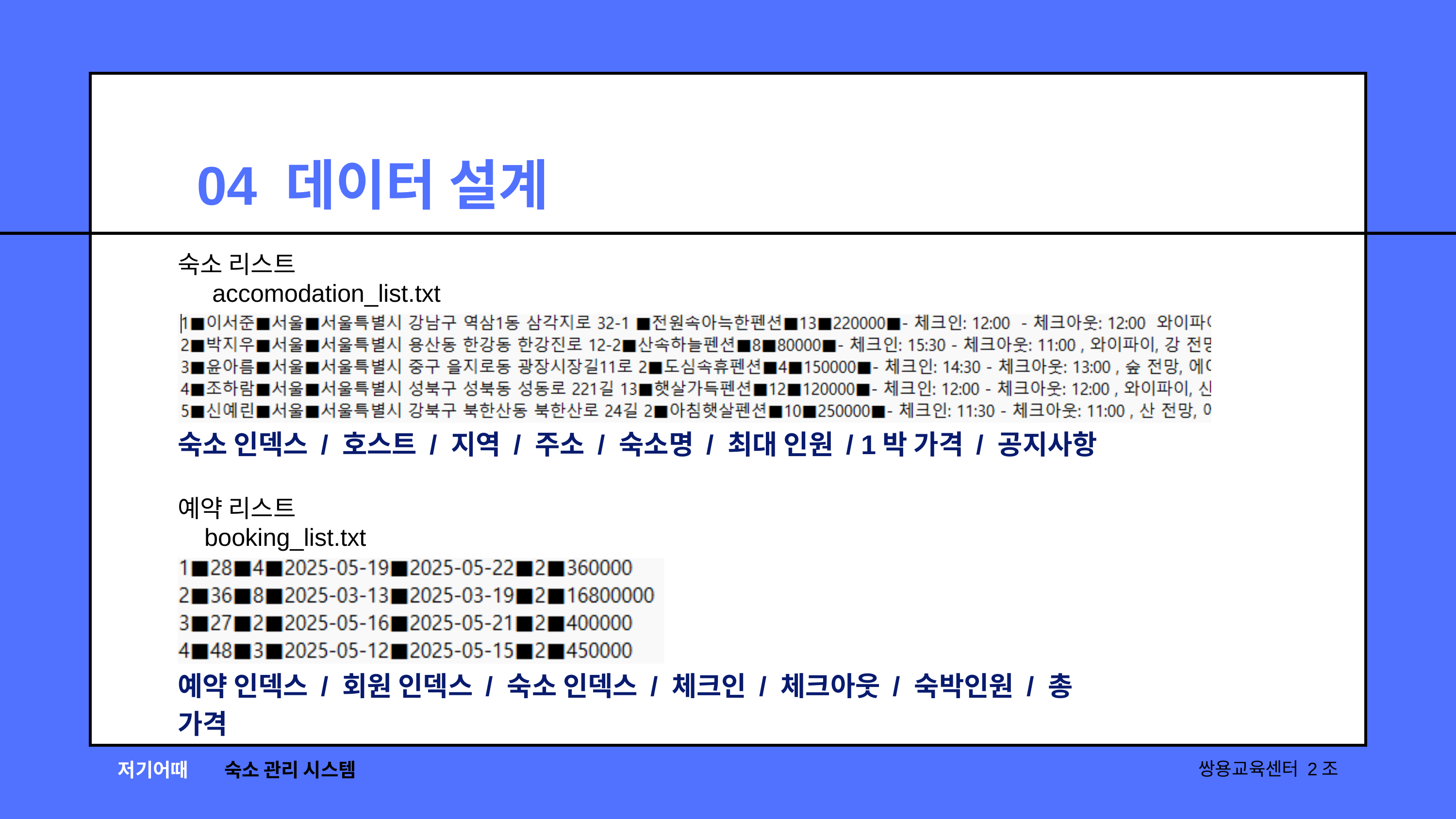

04 데이터 설계

숙소 리스트
accomodation_list.txt

숙소 인덱스 / 호스트 / 지역 / 주소 / 숙소명 / 최대 인원 / 1박 가격 / 공지사항
예약 리스트
booking_list.txt

예약 인덱스 / 회원 인덱스 / 숙소 인덱스 / 체크인 / 체크아웃 / 숙박인원 / 총 가격
저기어때
숙소 관리 시스템
쌍용교육센터 2조